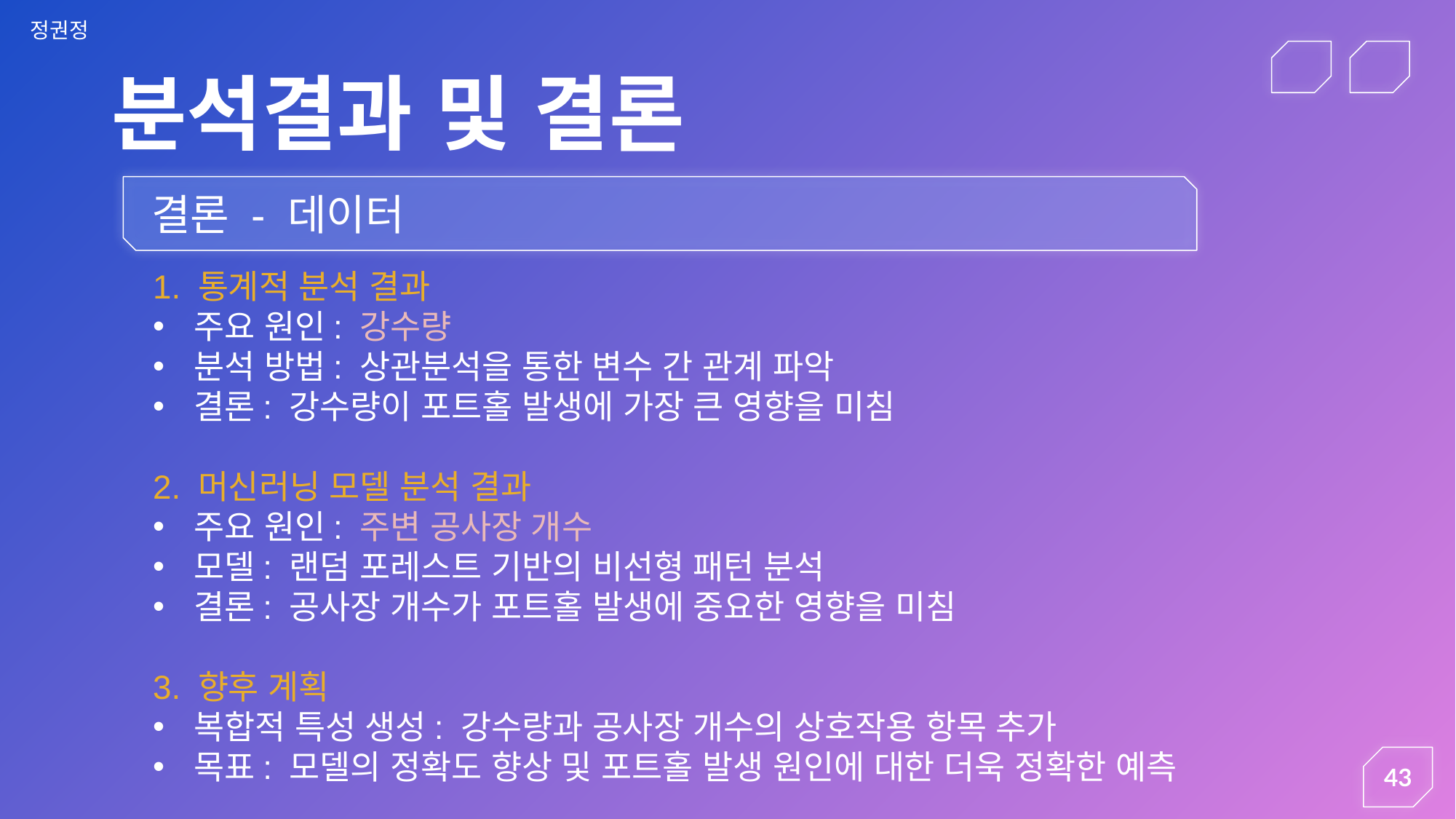

분석결과 및 결론

결론 - 데이터
1. 통계적 분석 결과
주요 원인: 강수량
분석 방법: 상관분석을 통한 변수 간 관계 파악
결론: 강수량이 포트홀 발생에 가장 큰 영향을 미침

2. 머신러닝 모델 분석 결과
주요 원인: 주변 공사장 개수
모델: 랜덤 포레스트 기반의 비선형 패턴 분석
결론: 공사장 개수가 포트홀 발생에 중요한 영향을 미침

3. 향후 계획
복합적 특성 생성: 강수량과 공사장 개수의 상호작용 항목 추가
목표: 모델의 정확도 향상 및 포트홀 발생 원인에 대한 더욱 정확한 예측